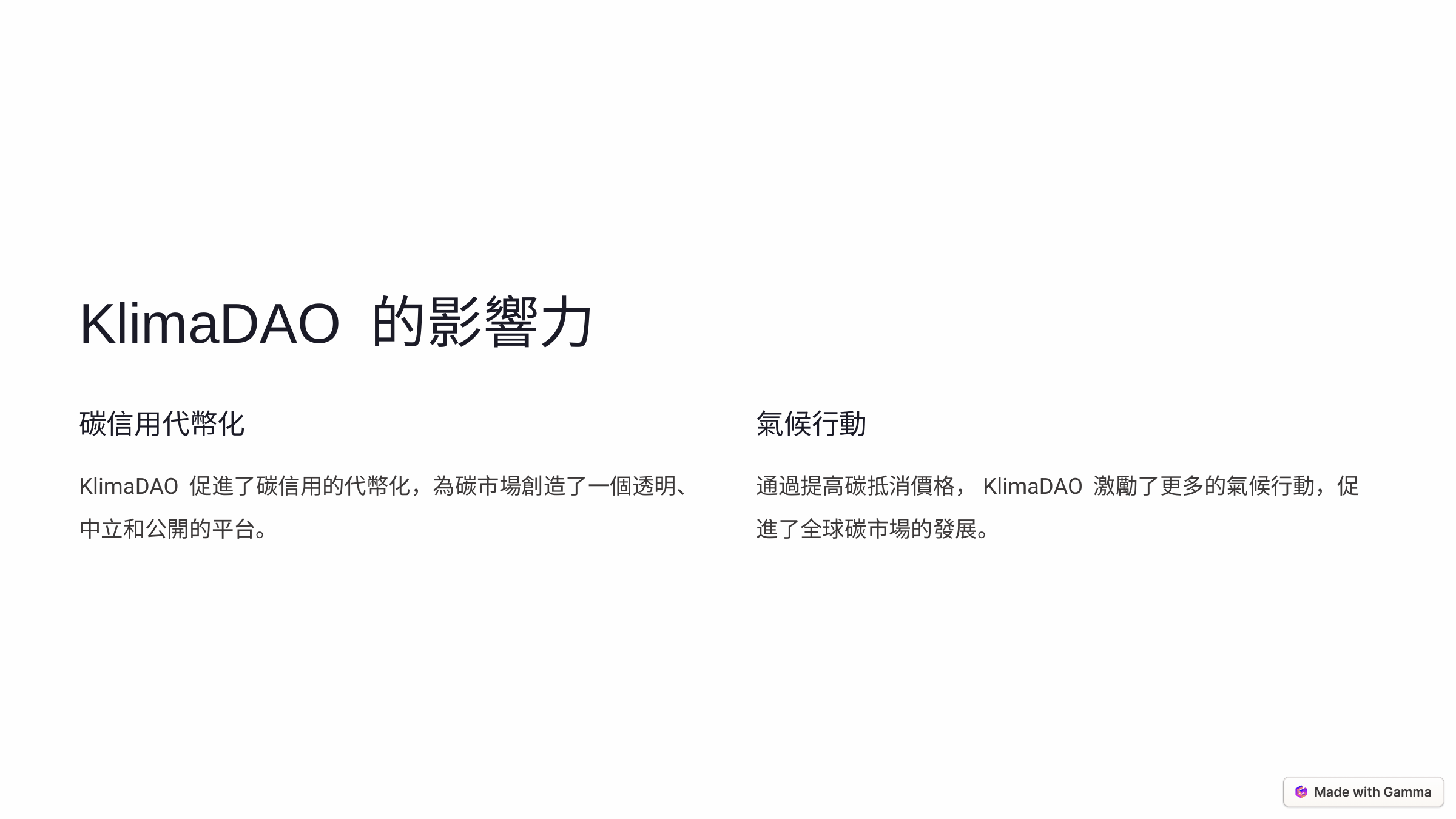

KlimaDAO 的影響力
碳信用代幣化
氣候行動
KlimaDAO 促進了碳信用的代幣化，為碳市場創造了一個透明、中立和公開的平台。
通過提高碳抵消價格，KlimaDAO 激勵了更多的氣候行動，促進了全球碳市場的發展。